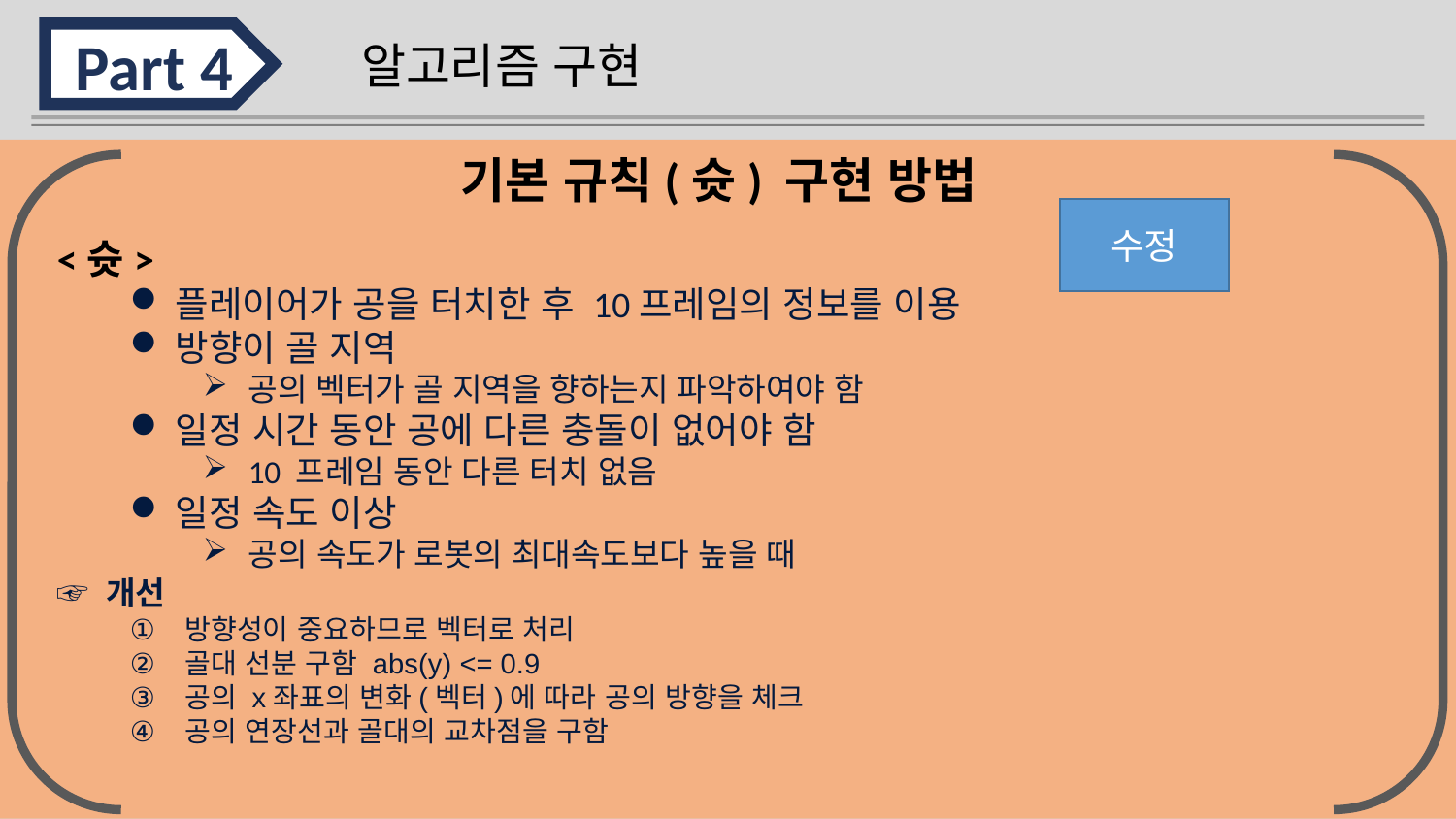

Part 4

알고리즘 구현

<슛>
플레이어가 공을 터치한 후 10프레임의 정보를 이용
방향이 골 지역
공의 벡터가 골 지역을 향하는지 파악하여야 함
일정 시간 동안 공에 다른 충돌이 없어야 함
10 프레임 동안 다른 터치 없음
일정 속도 이상
공의 속도가 로봇의 최대속도보다 높을 때
☞ 개선
방향성이 중요하므로 벡터로 처리
골대 선분 구함 abs(y) <= 0.9
공의 x좌표의 변화(벡터)에 따라 공의 방향을 체크
공의 연장선과 골대의 교차점을 구함

기본 규칙(슛) 구현 방법

수정